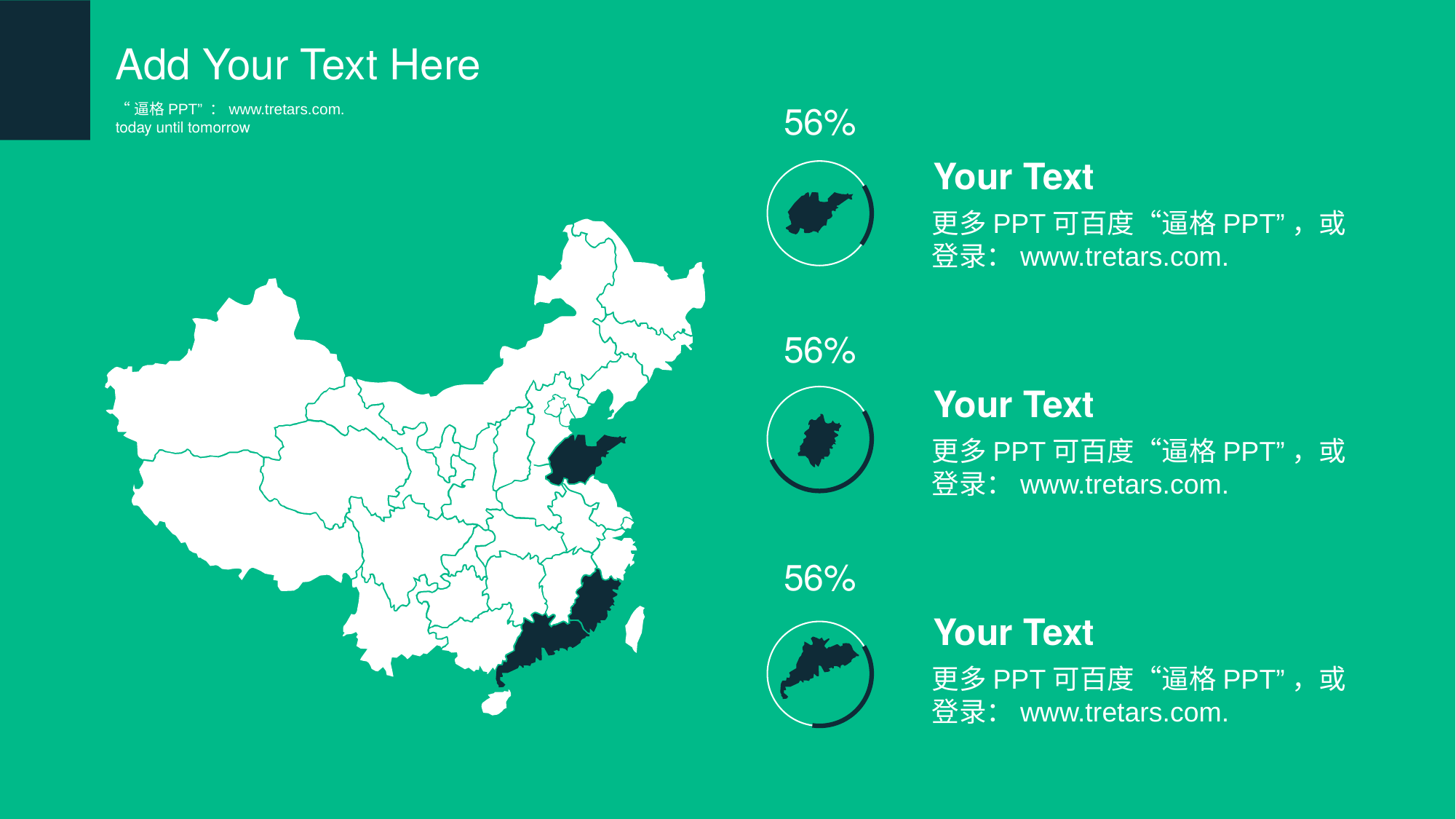

Add Your Text Here
“逼格PPT” ：www.tretars.com.
today until tomorrow
56%
Your Text
更多PPT可百度“逼格PPT”，或登录：www.tretars.com.

56%
Your Text
更多PPT可百度“逼格PPT”，或登录：www.tretars.com.

56%
Your Text
更多PPT可百度“逼格PPT”，或登录：www.tretars.com.